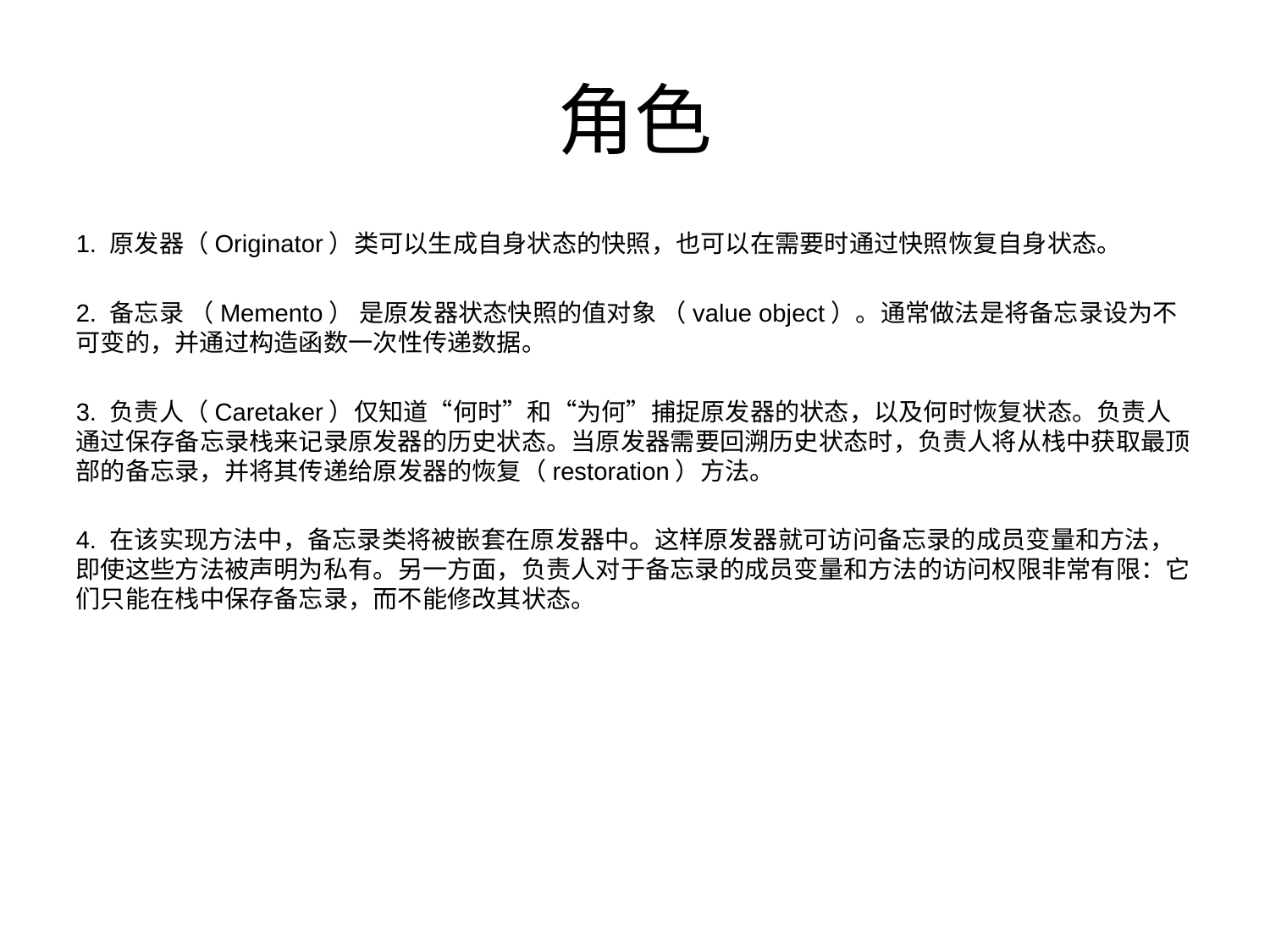

# 角色
1. 原发器（Originator）类可以生成自身状态的快照，也可以在需要时通过快照恢复自身状态。

2. 备忘录 （Memento） 是原发器状态快照的值对象 （value object）。通常做法是将备忘录设为不可变的，并通过构造函数一次性传递数据。

3. 负责人（Caretaker）仅知道“何时”和“为何”捕捉原发器的状态，以及何时恢复状态。负责人通过保存备忘录栈来记录原发器的历史状态。当原发器需要回溯历史状态时，负责人将从栈中获取最顶部的备忘录，并将其传递给原发器的恢复（restoration）方法。

4. 在该实现方法中，备忘录类将被嵌套在原发器中。这样原发器就可访问备忘录的成员变量和方法，即使这些方法被声明为私有。另一方面，负责人对于备忘录的成员变量和方法的访问权限非常有限：它们只能在栈中保存备忘录，而不能修改其状态。